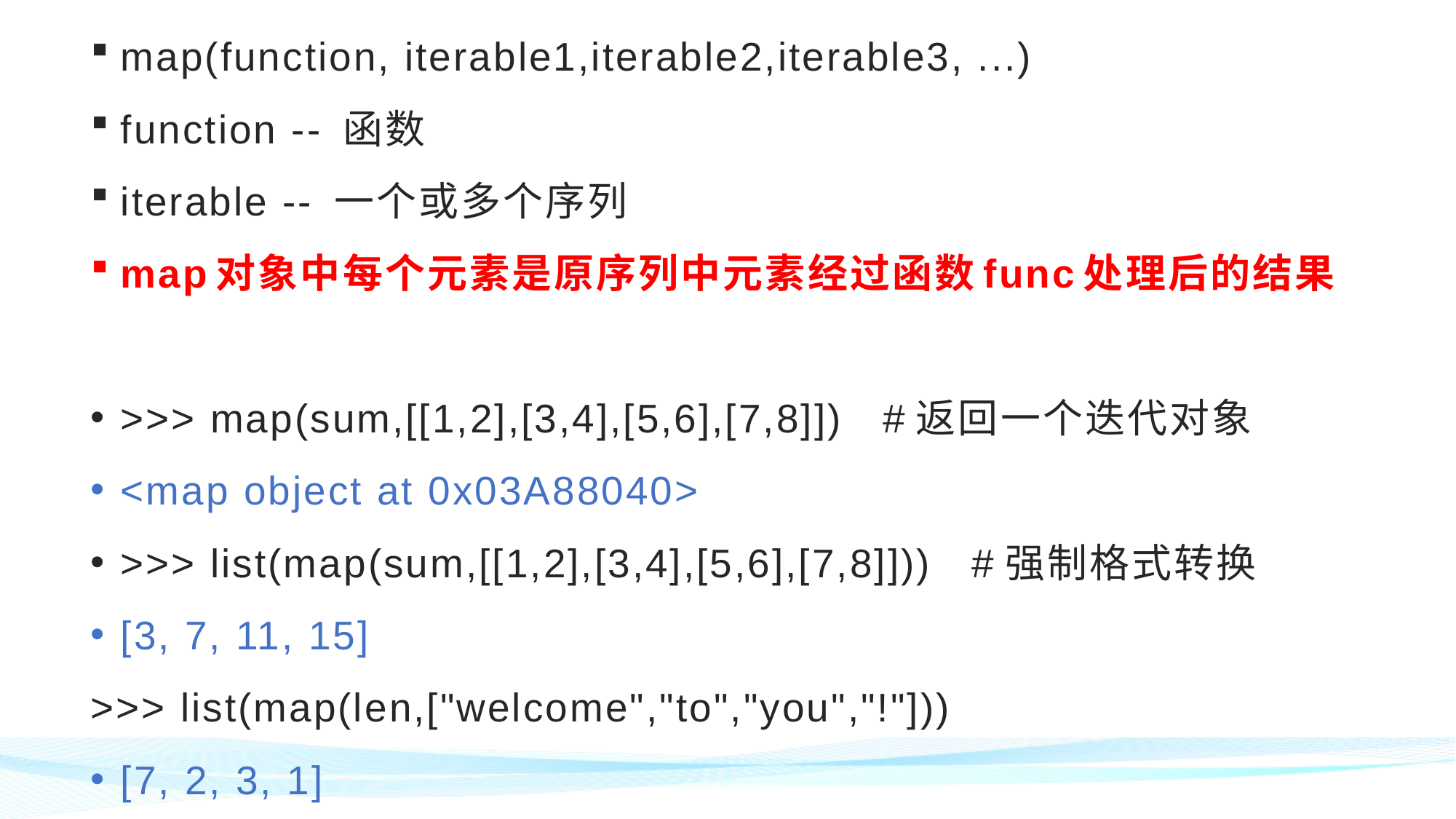

map(function, iterable1,iterable2,iterable3, ...)
function -- 函数
iterable -- 一个或多个序列
map对象中每个元素是原序列中元素经过函数func处理后的结果

>>> map(sum,[[1,2],[3,4],[5,6],[7,8]])   #返回一个迭代对象
<map object at 0x03A88040>
>>> list(map(sum,[[1,2],[3,4],[5,6],[7,8]]))   #强制格式转换
[3, 7, 11, 15]
>>> list(map(len,["welcome","to","you","!"]))
[7, 2, 3, 1]